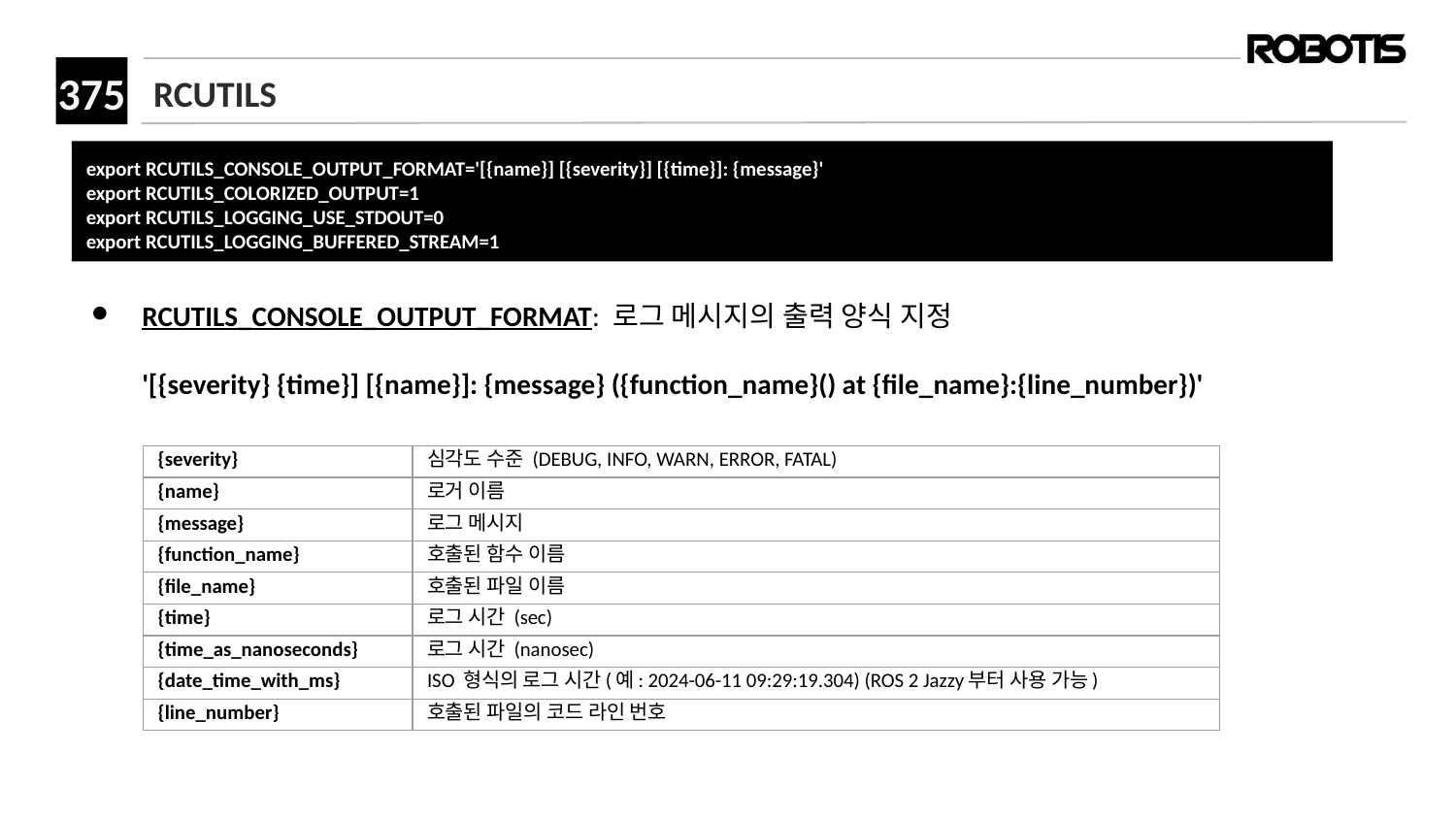

# RCUTILS
export RCUTILS_CONSOLE_OUTPUT_FORMAT='[{name}] [{severity}] [{time}]: {message}'
export RCUTILS_COLORIZED_OUTPUT=1
export RCUTILS_LOGGING_USE_STDOUT=0
export RCUTILS_LOGGING_BUFFERED_STREAM=1
RCUTILS_CONSOLE_OUTPUT_FORMAT: 로그 메시지의 출력 양식 지정

'[{severity} {time}] [{name}]: {message} ({function_name}() at {file_name}:{line_number})'

| {severity} | 심각도 수준 (DEBUG, INFO, WARN, ERROR, FATAL) |
| --- | --- |
| {name} | 로거 이름 |
| {message} | 로그 메시지 |
| {function\_name} | 호출된 함수 이름 |
| {file\_name} | 호출된 파일 이름 |
| {time} | 로그 시간 (sec) |
| {time\_as\_nanoseconds} | 로그 시간 (nanosec) |
| {date\_time\_with\_ms} | ISO 형식의 로그 시간(예: 2024-06-11 09:29:19.304) (ROS 2 Jazzy부터 사용 가능) |
| {line\_number} | 호출된 파일의 코드 라인 번호 |